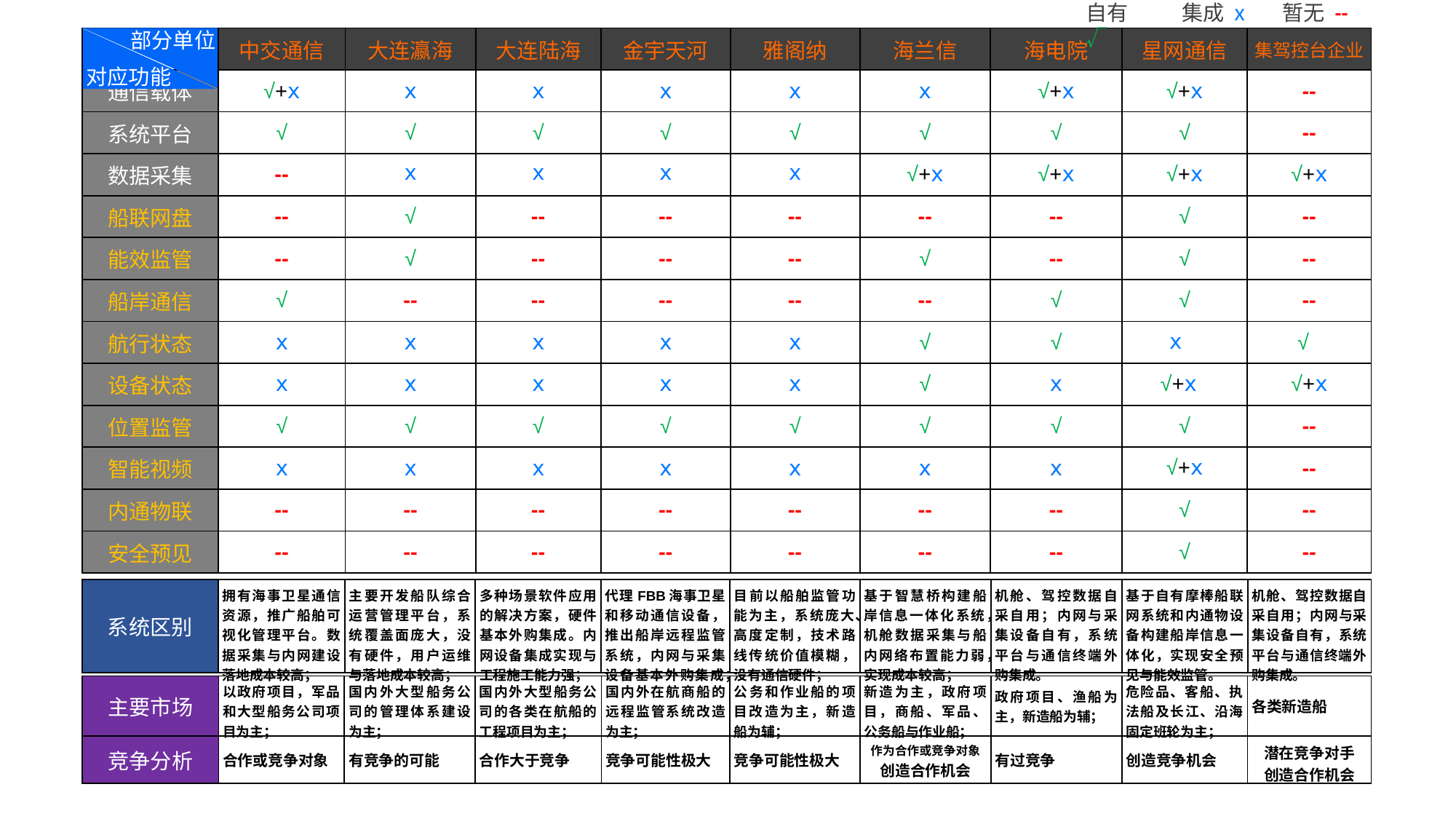

暂无 --
自有 √
集成 ⅹ
部分单位

对应功能
|  | 中交通信 | 大连瀛海 | 大连陆海 | 金宇天河 | 雅阁纳 | 海兰信 | 海电院 | 星网通信 | 集驾控台企业 |
| --- | --- | --- | --- | --- | --- | --- | --- | --- | --- |
| 通信载体 | √+ⅹ | ⅹ | ⅹ | ⅹ | ⅹ | ⅹ | √+ⅹ | √+ⅹ | -- |
| 系统平台 | √ | √ | √ | √ | √ | √ | √ | √ | -- |
| 数据采集 | -- | ⅹ | ⅹ | ⅹ | ⅹ | √+ⅹ | √+ⅹ | √+ⅹ | √+ⅹ |
| 船联网盘 | -- | √ | -- | -- | -- | -- | -- | √ | -- |
| 能效监管 | -- | √ | -- | -- | -- | √ | -- | √ | -- |
| 船岸通信 | √ | -- | -- | -- | -- | -- | √ | √ | -- |
| 航行状态 | ⅹ | ⅹ | ⅹ | ⅹ | ⅹ | √ | √ | ⅹ | √ |
| 设备状态 | ⅹ | ⅹ | ⅹ | ⅹ | ⅹ | √ | ⅹ | √+ⅹ | √+ⅹ |
| 位置监管 | √ | √ | √ | √ | √ | √ | √ | √ | -- |
| 智能视频 | ⅹ | ⅹ | ⅹ | ⅹ | ⅹ | ⅹ | ⅹ | √+ⅹ | -- |
| 内通物联 | -- | -- | -- | -- | -- | -- | -- | √ | -- |
| 安全预见 | -- | -- | -- | -- | -- | -- | -- | √ | -- |
| 系统区别 | 拥有海事卫星通信资源，推广船舶可视化管理平台。数据采集与内网建设落地成本较高； | 主要开发船队综合运营管理平台，系统覆盖面庞大，没有硬件，用户运维与落地成本较高； | 多种场景软件应用的解决方案，硬件基本外购集成。内网设备集成实现与工程施工能力强； | 代理FBB海事卫星和移动通信设备，推出船岸远程监管系统，内网与采集设备基本外购集成； | 目前以船舶监管功能为主，系统庞大、高度定制，技术路线传统价值模糊，没有通信硬件； | 基于智慧桥构建船岸信息一体化系统，机舱数据采集与船内网络布置能力弱，实现成本较高； | 机舱、驾控数据自采自用；内网与采集设备自有，系统平台与通信终端外购集成。 | 基于自有摩棒船联网系统和内通物设备构建船岸信息一体化，实现安全预见与能效监管。 | 机舱、驾控数据自采自用；内网与采集设备自有，系统平台与通信终端外购集成。 |
| --- | --- | --- | --- | --- | --- | --- | --- | --- | --- |
| 主要市场 | 以政府项目，军品和大型船务公司项目为主； | 国内外大型船务公司的管理体系建设为主； | 国内外大型船务公司的各类在航船的工程项目为主； | 国内外在航商船的远程监管系统改造为主； | 公务和作业船的项目改造为主，新造船为辅； | 新造为主，政府项目，商船、军品、公务船与作业船； | 政府项目、渔船为主，新造船为辅； | 危险品、客船、执法船及长江、沿海固定班轮为主； | 各类新造船 |
| --- | --- | --- | --- | --- | --- | --- | --- | --- | --- |
| 竞争分析 | 合作或竞争对象 | 有竞争的可能 | 合作大于竞争 | 竞争可能性极大 | 竞争可能性极大 | 作为合作或竞争对象 创造合作机会 | 有过竞争 | 创造竞争机会 | 潜在竞争对手 创造合作机会 |